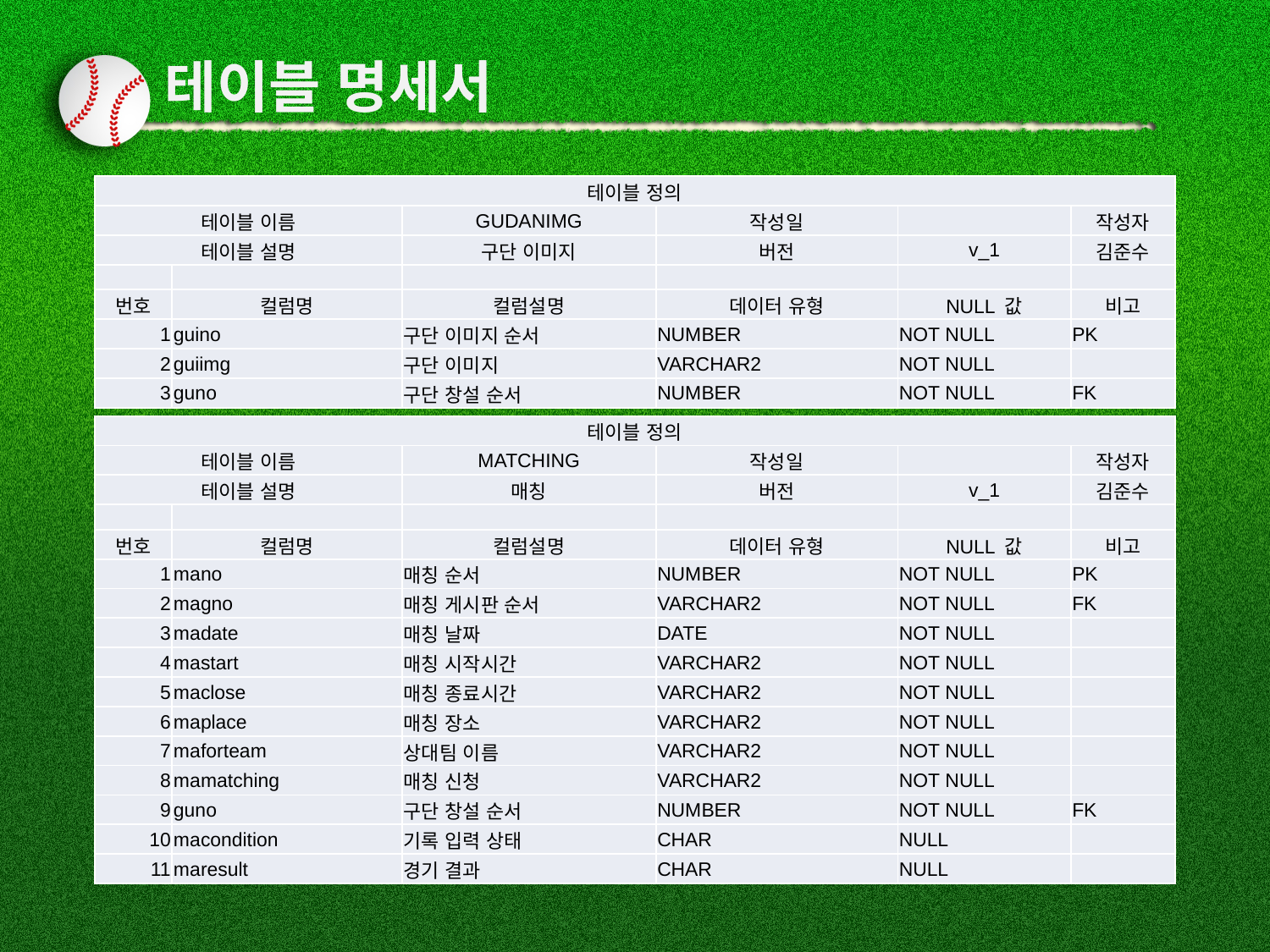

# 테이블 명세서
| 테이블 정의 |  |  |  |  |  |
| --- | --- | --- | --- | --- | --- |
| 테이블 이름 |  | GUDANIMG | 작성일 |  | 작성자 |
| 테이블 설명 |  | 구단 이미지 | 버전 | v\_1 | 김준수 |
|  |  |  |  |  |  |
| 번호 | 컬럼명 | 컬럼설명 | 데이터 유형 | NULL 값 | 비고 |
| 1 | guino | 구단 이미지 순서 | NUMBER | NOT NULL | PK |
| 2 | guiimg | 구단 이미지 | VARCHAR2 | NOT NULL |  |
| 3 | guno | 구단 창설 순서 | NUMBER | NOT NULL | FK |
| 테이블 정의 |  |  |  |  |  |
| --- | --- | --- | --- | --- | --- |
| 테이블 이름 |  | MATCHING | 작성일 |  | 작성자 |
| 테이블 설명 |  | 매칭 | 버전 | v\_1 | 김준수 |
|  |  |  |  |  |  |
| 번호 | 컬럼명 | 컬럼설명 | 데이터 유형 | NULL 값 | 비고 |
| 1 | mano | 매칭 순서 | NUMBER | NOT NULL | PK |
| 2 | magno | 매칭 게시판 순서 | VARCHAR2 | NOT NULL | FK |
| 3 | madate | 매칭 날짜 | DATE | NOT NULL |  |
| 4 | mastart | 매칭 시작시간 | VARCHAR2 | NOT NULL |  |
| 5 | maclose | 매칭 종료시간 | VARCHAR2 | NOT NULL |  |
| 6 | maplace | 매칭 장소 | VARCHAR2 | NOT NULL |  |
| 7 | maforteam | 상대팀 이름 | VARCHAR2 | NOT NULL |  |
| 8 | mamatching | 매칭 신청 | VARCHAR2 | NOT NULL |  |
| 9 | guno | 구단 창설 순서 | NUMBER | NOT NULL | FK |
| 10 | macondition | 기록 입력 상태 | CHAR | NULL |  |
| 11 | maresult | 경기 결과 | CHAR | NULL |  |